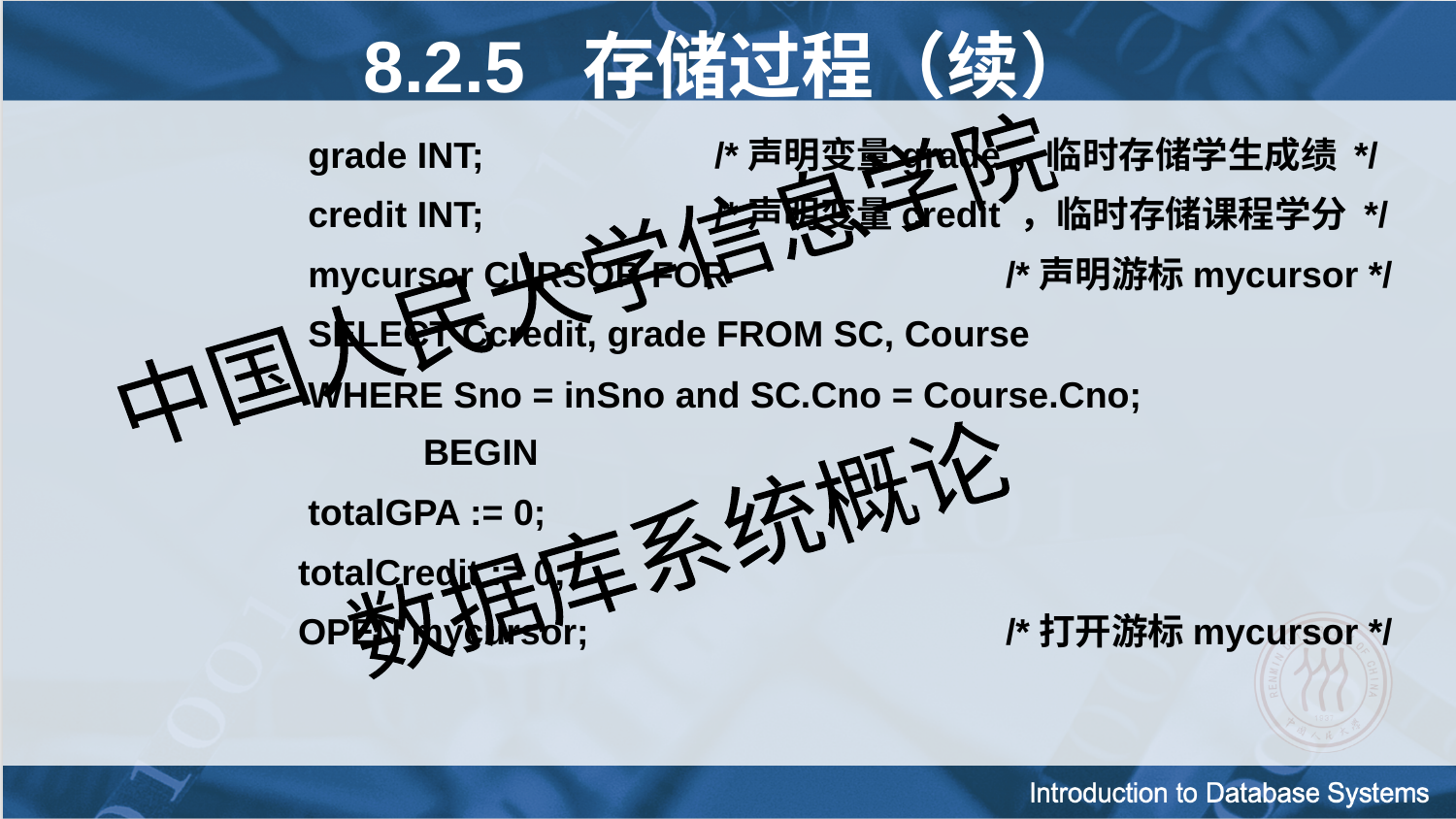

8.2.5  存储过程（续）
		   grade INT; 		/*声明变量grade，临时存储学生成绩 */
		   credit INT; 		/*声明变量credit ，临时存储课程学分 */
    		   mycursor CURSOR FOR 		/*声明游标mycursor */
		   SELECT Ccredit, grade FROM SC, Course
  		   WHERE Sno = inSno and SC.Cno = Course.Cno;			 	BEGIN
		   totalGPA := 0;
		  totalCredit := 0;
    		  OPEN mycursor; 			/*打开游标mycursor */